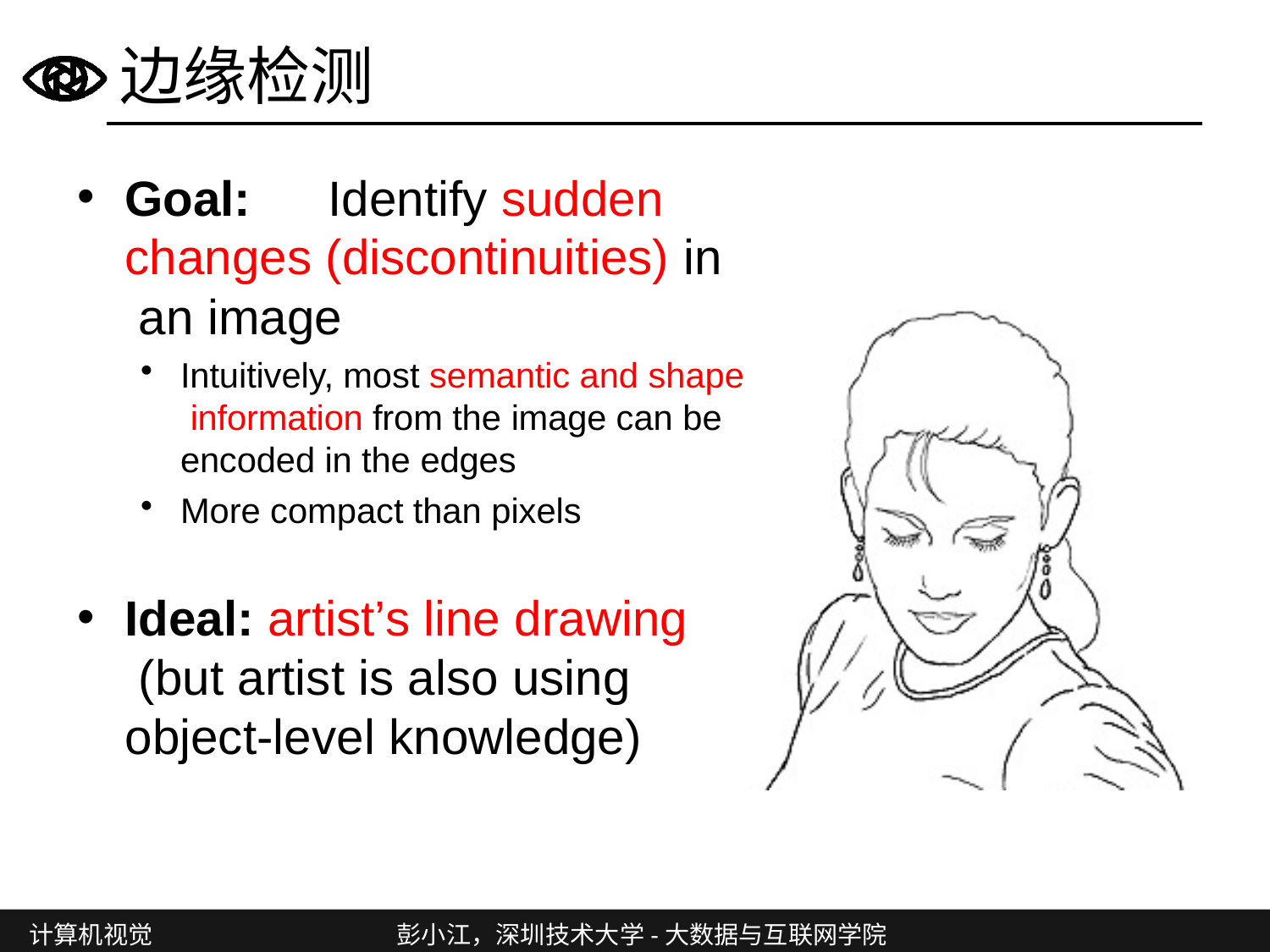

# 边缘检测
Goal:	Identify sudden  changes (discontinuities) in  an image
Intuitively, most semantic and shape  information from the image can be  encoded in the edges
More compact than pixels

Ideal: artist’s line drawing  (but artist is also using  object-level knowledge)

5